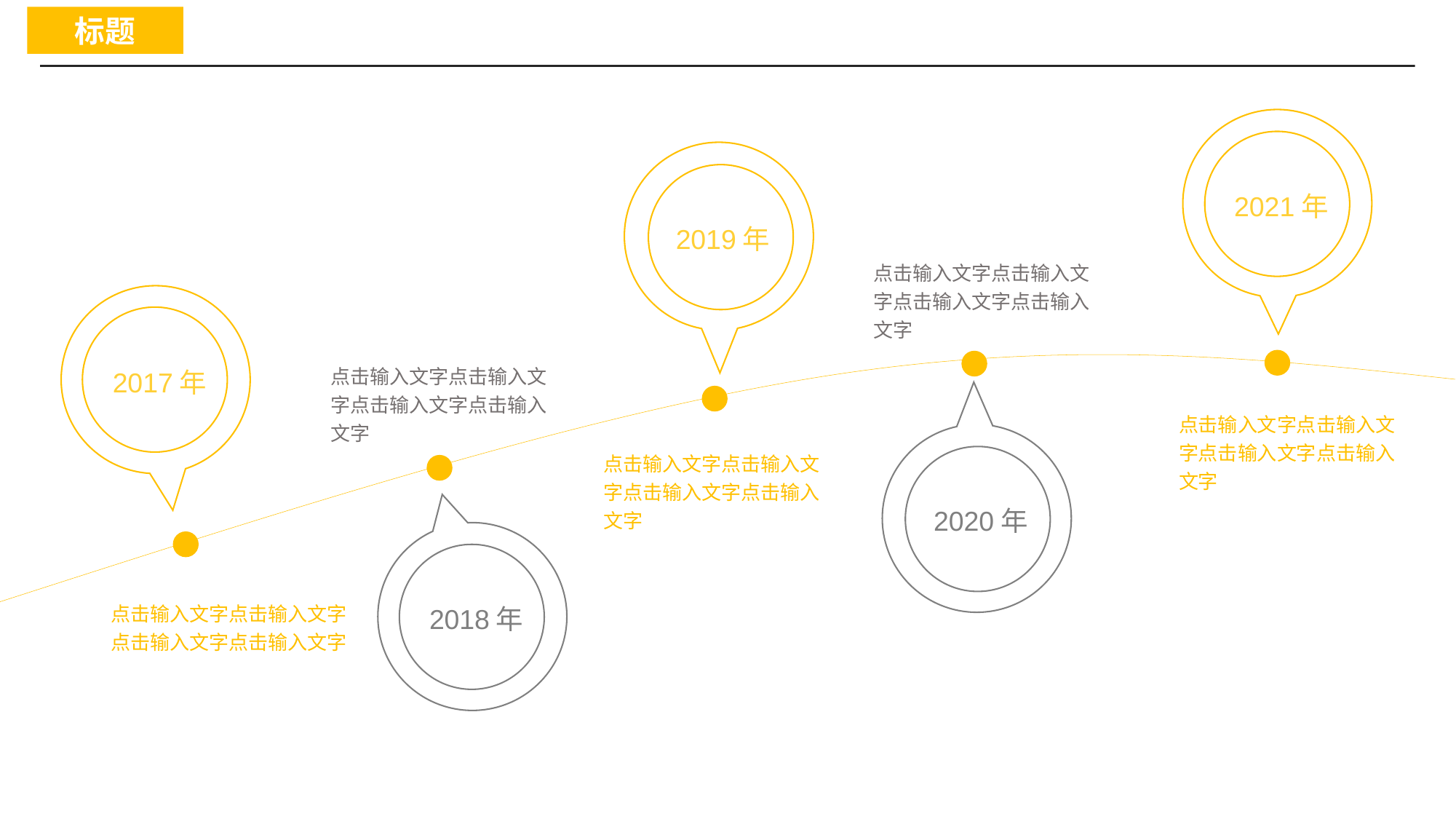

标题

2021年

2019年
点击输入文字点击输入文字点击输入文字点击输入文字

2017年

点击输入文字点击输入文字点击输入文字点击输入文字

点击输入文字点击输入文字点击输入文字点击输入文字

2020年
点击输入文字点击输入文字点击输入文字点击输入文字

2018年

点击输入文字点击输入文字点击输入文字点击输入文字